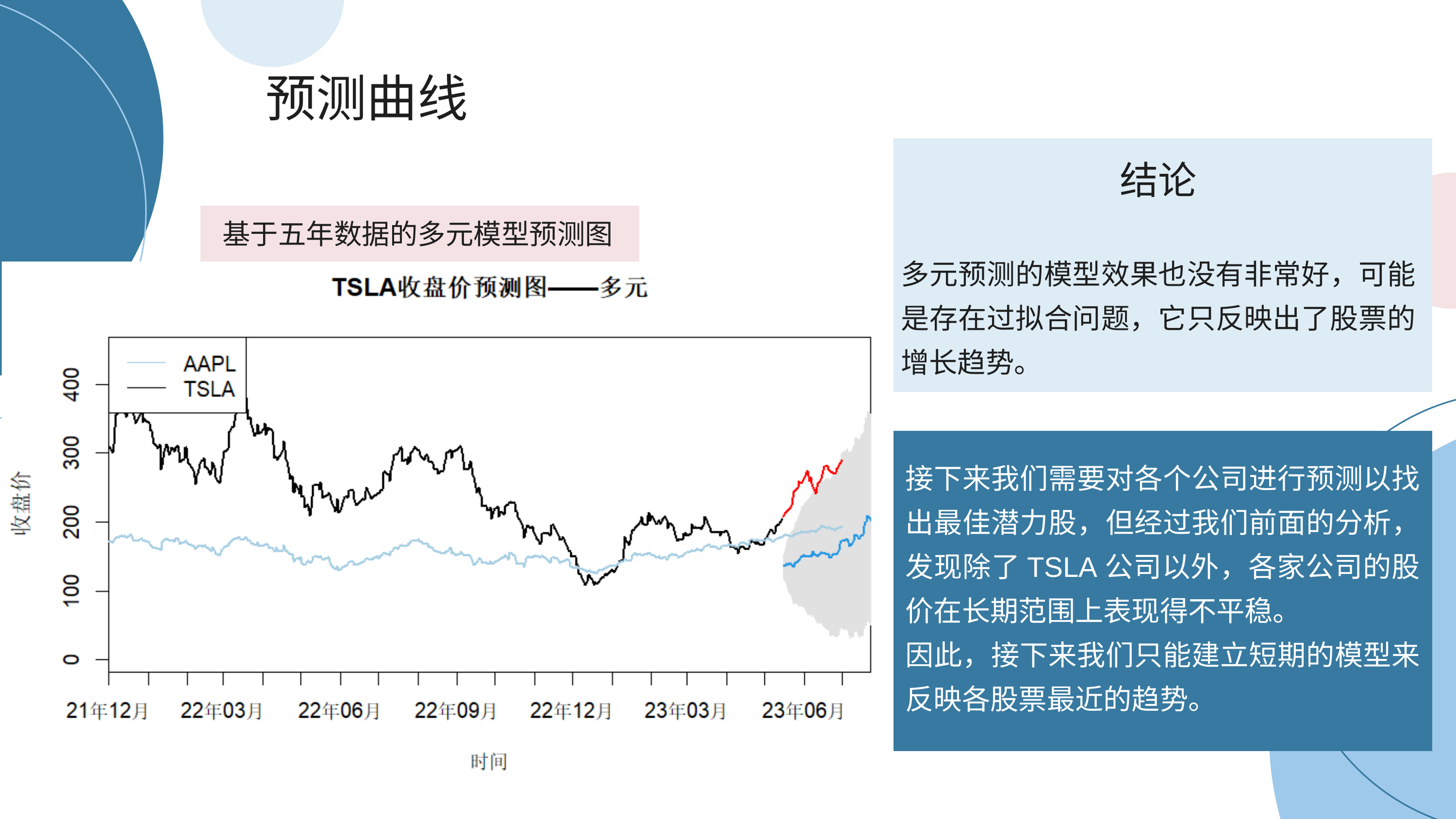

预测曲线

结论

多元预测的模型效果也没有非常好，可能是存在过拟合问题，它只反映出了股票的增长趋势。

基于五年数据的多元模型预测图

接下来我们需要对各个公司进行预测以找出最佳潜力股，但经过我们前面的分析，发现除了TSLA公司以外，各家公司的股价在长期范围上表现得不平稳。
因此，接下来我们只能建立短期的模型来反映各股票最近的趋势。